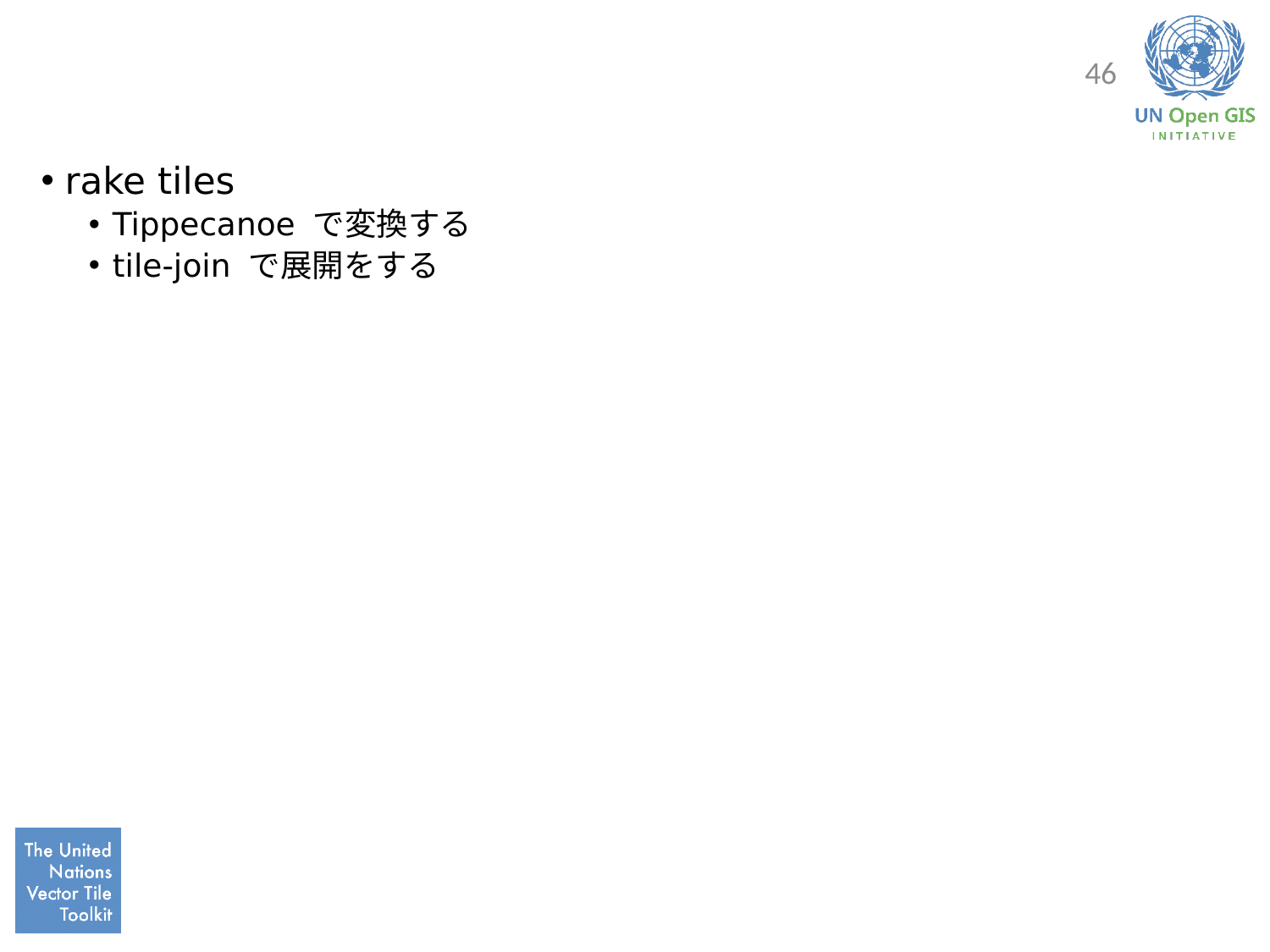

#
46
rake tiles
Tippecanoe で変換する
tile-join で展開をする